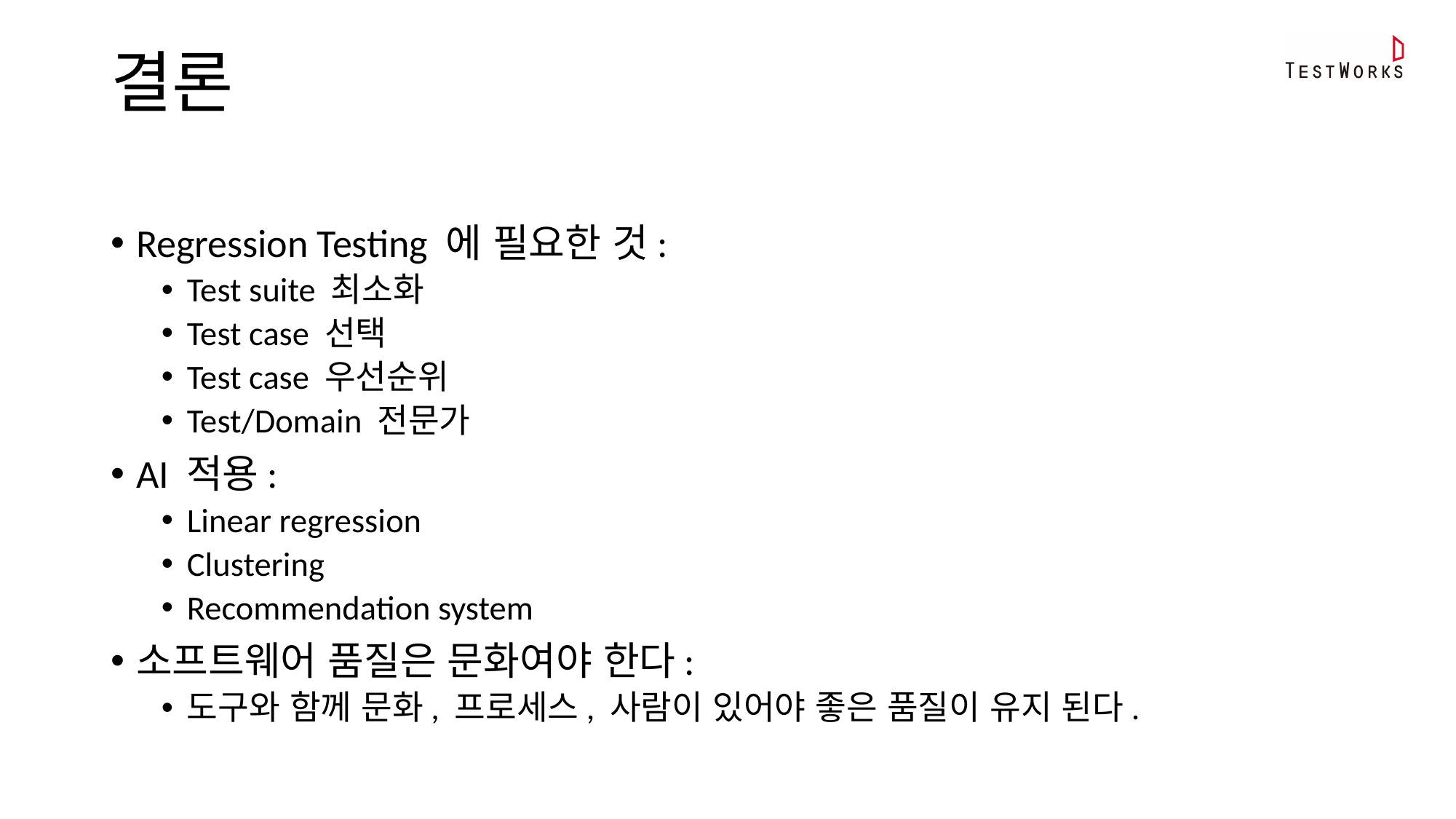

결론
Regression Testing 에 필요한 것:
Test suite 최소화
Test case 선택
Test case 우선순위
Test/Domain 전문가
AI 적용:
Linear regression
Clustering
Recommendation system
소프트웨어 품질은 문화여야 한다:
도구와 함께 문화, 프로세스, 사람이 있어야 좋은 품질이 유지 된다.